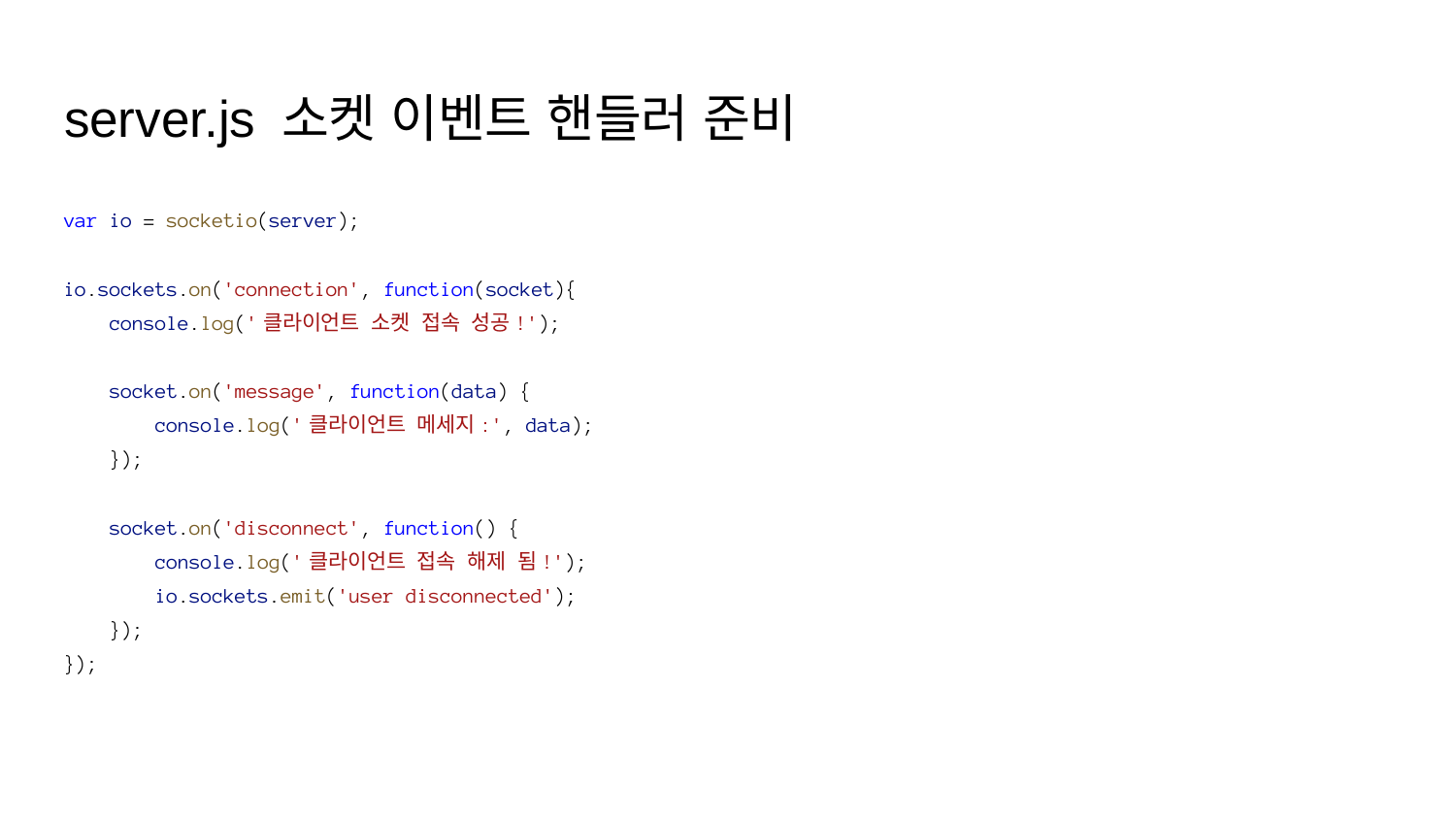

# server.js 소켓 이벤트 핸들러 준비
var io = socketio(server);

io.sockets.on('connection', function(socket){
    console.log('클라이언트 소켓 접속 성공!');

    socket.on('message', function(data) {
        console.log('클라이언트 메세지:', data);
    });

    socket.on('disconnect', function() {
        console.log('클라이언트 접속 해제 됨!');
        io.sockets.emit('user disconnected');
    });
});